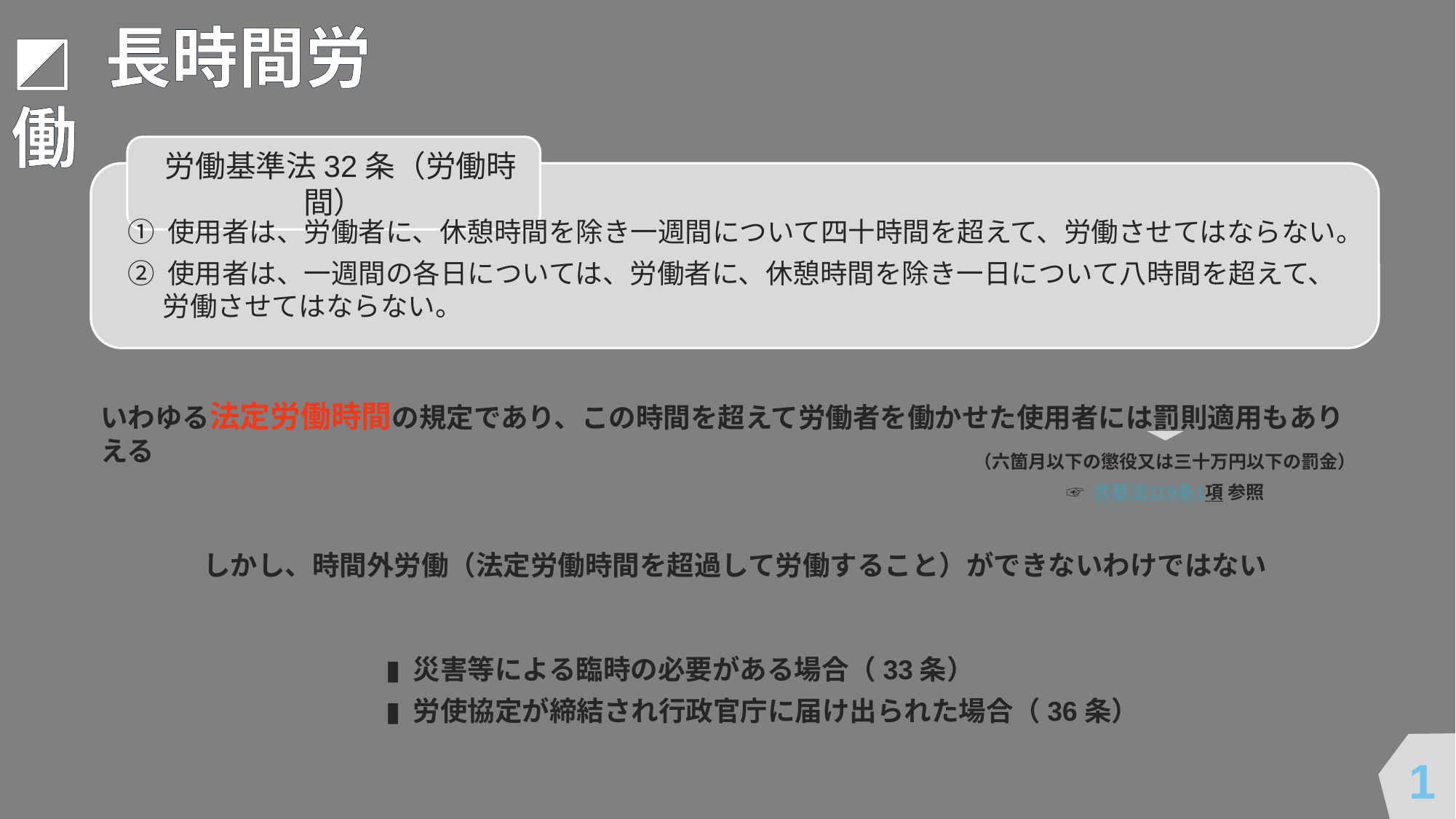

◩ 長時間労働
 労働基準法32条（労働時間）

① 使用者は、労働者に、休憩時間を除き一週間について四十時間を超えて、労働させてはならない。
② 使用者は、一週間の各日については、労働者に、休憩時間を除き一日について八時間を超えて、
労働させてはならない。
いわゆる法定労働時間の規定であり、この時間を超えて労働者を働かせた使用者には罰則適用もありえる

（六箇月以下の懲役又は三十万円以下の罰金）
☞ 労基法119条1項 参照
しかし、時間外労働（法定労働時間を超過して労働すること）ができないわけではない
▮ 災害等による臨時の必要がある場合（33条）
▮ 労使協定が締結され行政官庁に届け出られた場合（36条）

1